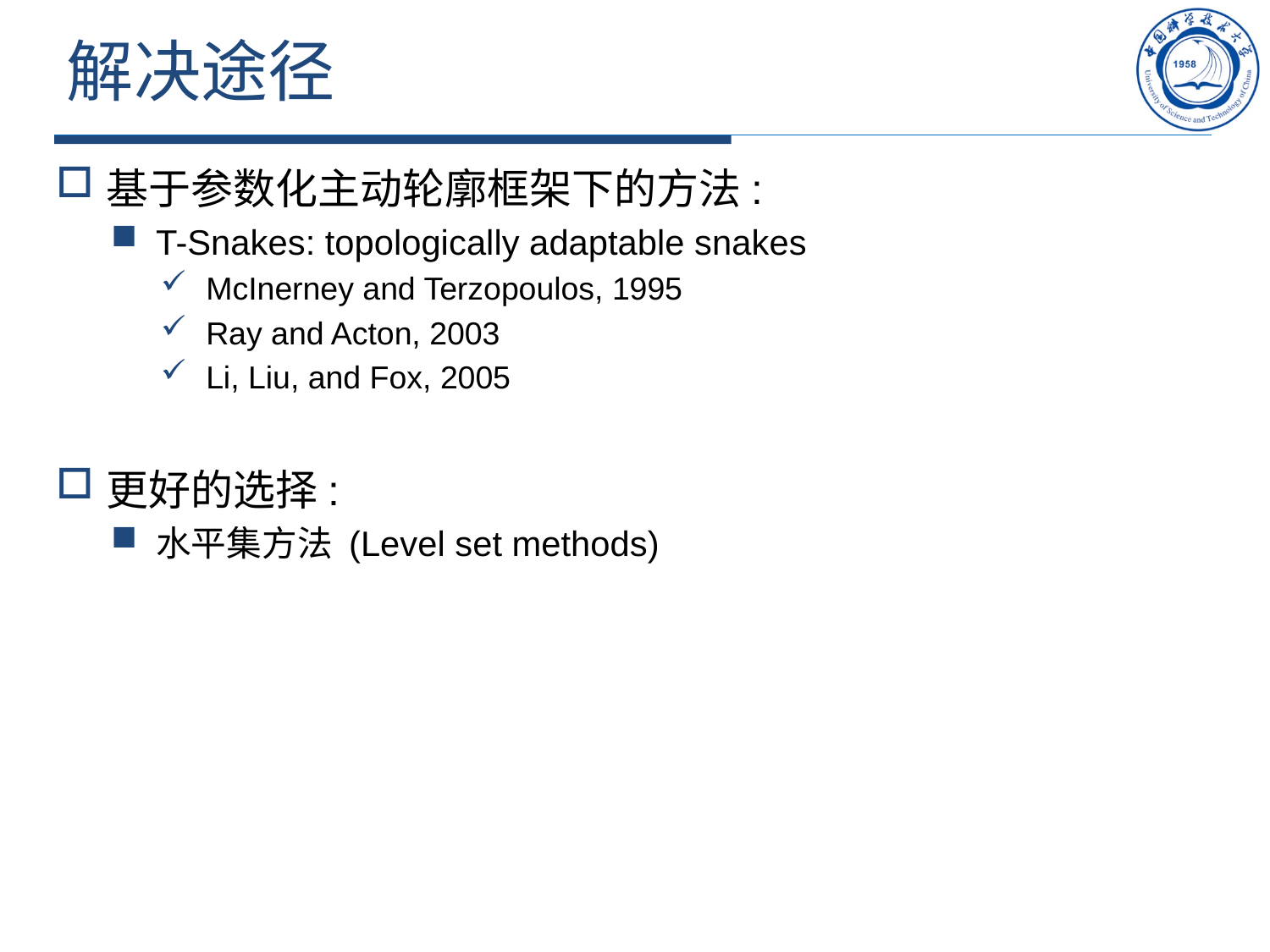

# 解决途径
基于参数化主动轮廓框架下的方法:
T-Snakes: topologically adaptable snakes
McInerney and Terzopoulos, 1995
Ray and Acton, 2003
Li, Liu, and Fox, 2005

更好的选择:
水平集方法 (Level set methods)